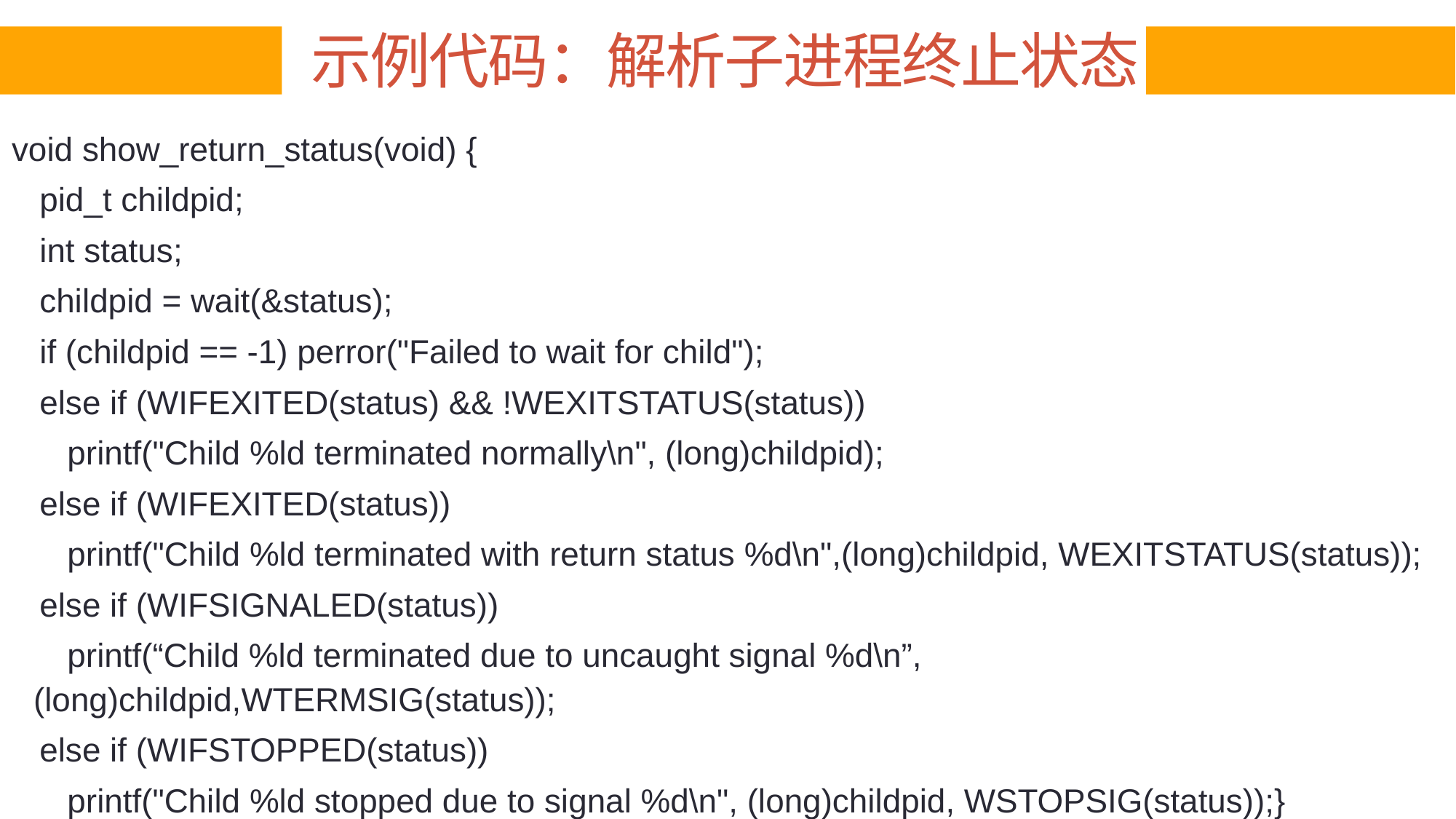

# 示例代码：解析子进程终止状态

void show_return_status(void) {
   pid_t childpid;
   int status;
   childpid = wait(&status);
   if (childpid == -1) perror("Failed to wait for child");
   else if (WIFEXITED(status) && !WEXITSTATUS(status))
      printf("Child %ld terminated normally\n", (long)childpid);
   else if (WIFEXITED(status))
      printf("Child %ld terminated with return status %d\n",(long)childpid, WEXITSTATUS(status));
   else if (WIFSIGNALED(status))
      printf(“Child %ld terminated due to uncaught signal %d\n”,(long)childpid,WTERMSIG(status));
   else if (WIFSTOPPED(status))
      printf("Child %ld stopped due to signal %d\n", (long)childpid, WSTOPSIG(status));}